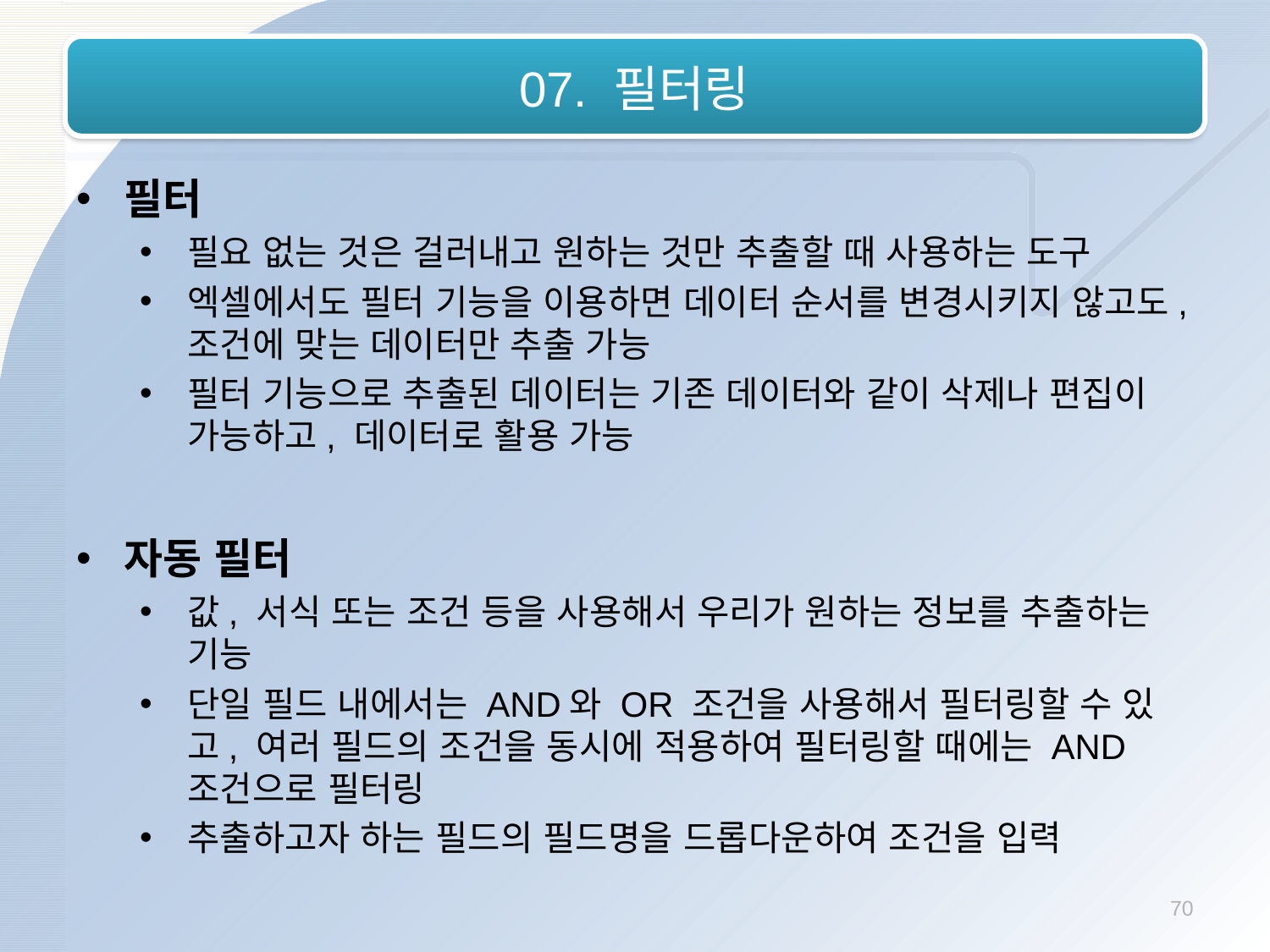

# 07. 필터링
필터
필요 없는 것은 걸러내고 원하는 것만 추출할 때 사용하는 도구
엑셀에서도 필터 기능을 이용하면 데이터 순서를 변경시키지 않고도, 조건에 맞는 데이터만 추출 가능
필터 기능으로 추출된 데이터는 기존 데이터와 같이 삭제나 편집이 가능하고, 데이터로 활용 가능

자동 필터
값, 서식 또는 조건 등을 사용해서 우리가 원하는 정보를 추출하는 기능
단일 필드 내에서는 AND와 OR 조건을 사용해서 필터링할 수 있고, 여러 필드의 조건을 동시에 적용하여 필터링할 때에는 AND 조건으로 필터링
추출하고자 하는 필드의 필드명을 드롭다운하여 조건을 입력
70